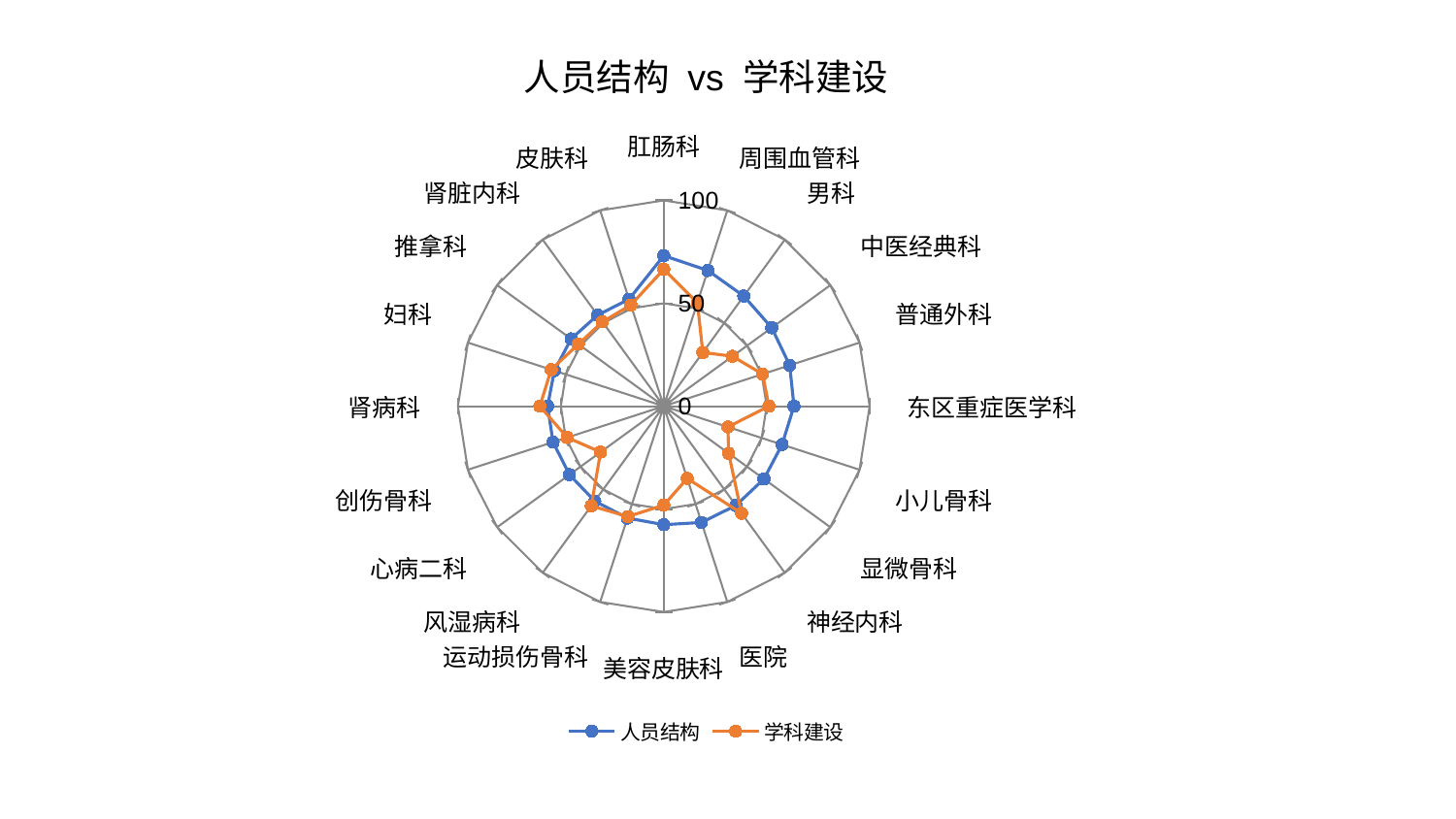

### Chart: 人员结构 vs 学科建设

| Category | 人员结构 | 学科建设 |
|---|---|---|
| 肛肠科 | 73.16209488646255 | 66.52963282865501 |
| 周围血管科 | 69.34223313656102 | 52.86439564359732 |
| 男科 | 66.13944681288646 | 32.29758779658819 |
| 中医经典科 | 64.83374586934163 | 41.256609093184814 |
| 普通外科 | 64.3296137543599 | 50.46662446394455 |
| 东区重症医学科 | 63.2538252690333 | 51.10564501708773 |
| 小儿骨科 | 60.43719806058585 | 32.756932655062535 |
| 显微骨科 | 60.15898087032054 | 39.004912709594095 |
| 神经内科 | 59.6015833141151 | 64.30762968693939 |
| 医院 | 59.40036921923445 | 36.91498297775562 |
| 美容皮肤科 | 57.5849769812338 | 48.06951401882649 |
| 运动损伤骨科 | 57.1562961830663 | 56.391624051313684 |
| 风湿病科 | 57.01987595311706 | 59.90049396216993 |
| 心病二科 | 56.6186659529264 | 37.93384426444272 |
| 创伤骨科 | 56.55054191926888 | 49.30290558358022 |
| 肾病科 | 56.41220708142126 | 60.173126656446414 |
| 妇科 | 55.85368341635766 | 57.50085554554083 |
| 推拿科 | 55.64221727924649 | 51.290905363522725 |
| 肾脏内科 | 54.68824370469409 | 50.677934657822945 |
| 皮肤科 | 54.64561992741438 | 51.723027711917915 |
45